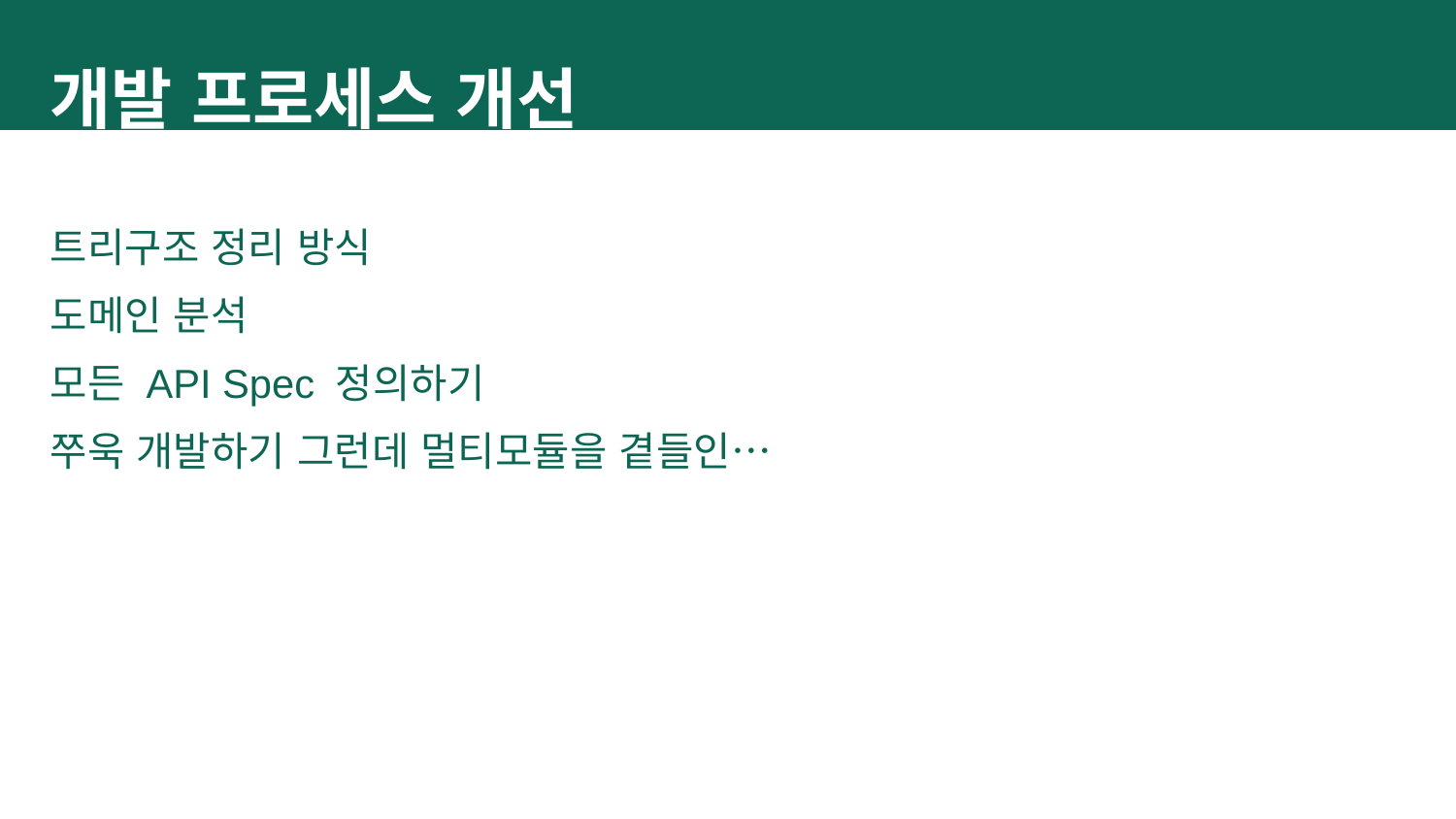

개발 프로세스 개선
트리구조 정리 방식
도메인 분석
모든 API Spec 정의하기
쭈욱 개발하기 그런데 멀티모듈을 곁들인…